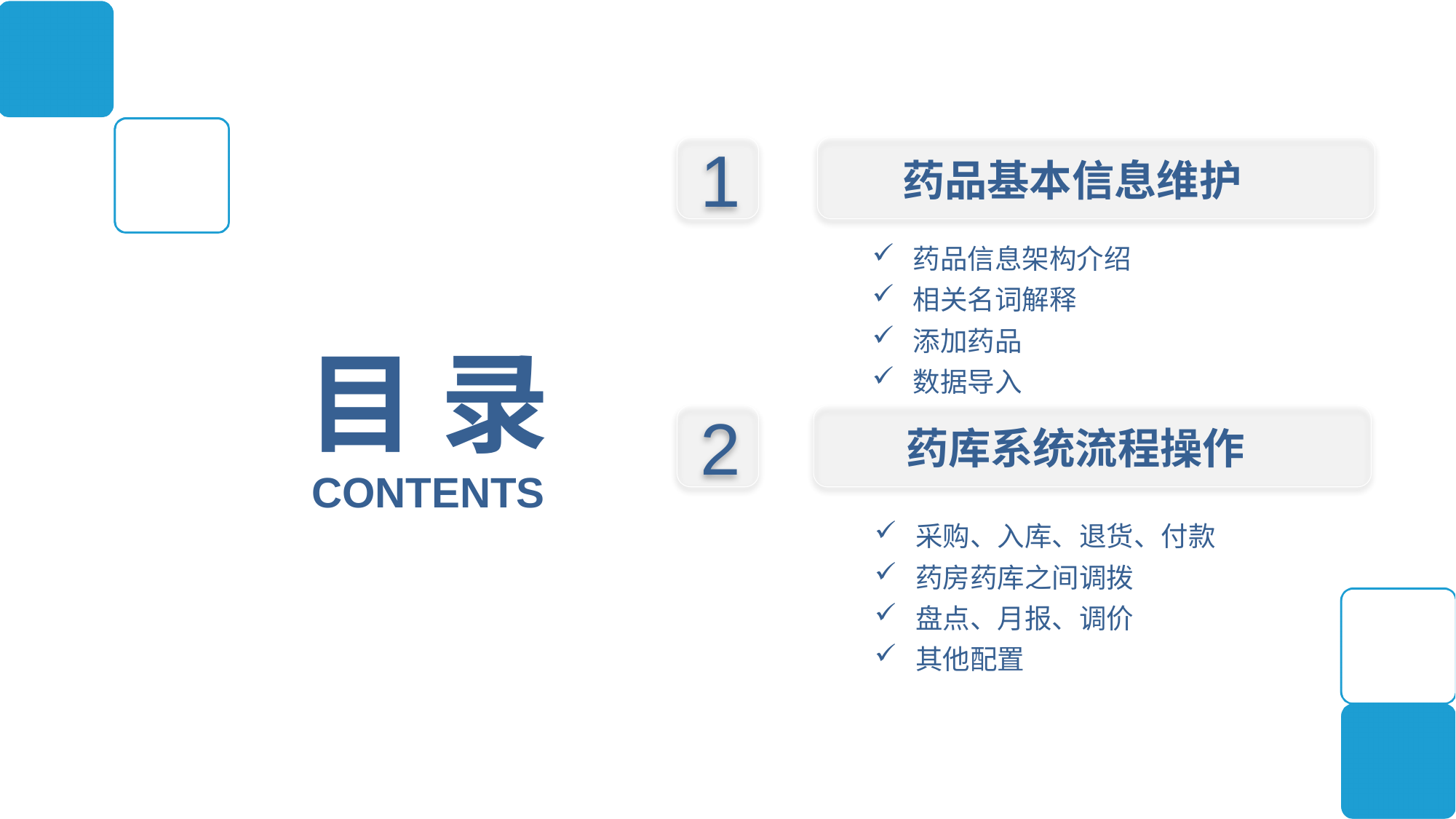

1

药品基本信息维护
药品信息架构介绍
相关名词解释
添加药品
数据导入
目 录
CONTENTS
2

药库系统流程操作
采购、入库、退货、付款
药房药库之间调拨
盘点、月报、调价
其他配置